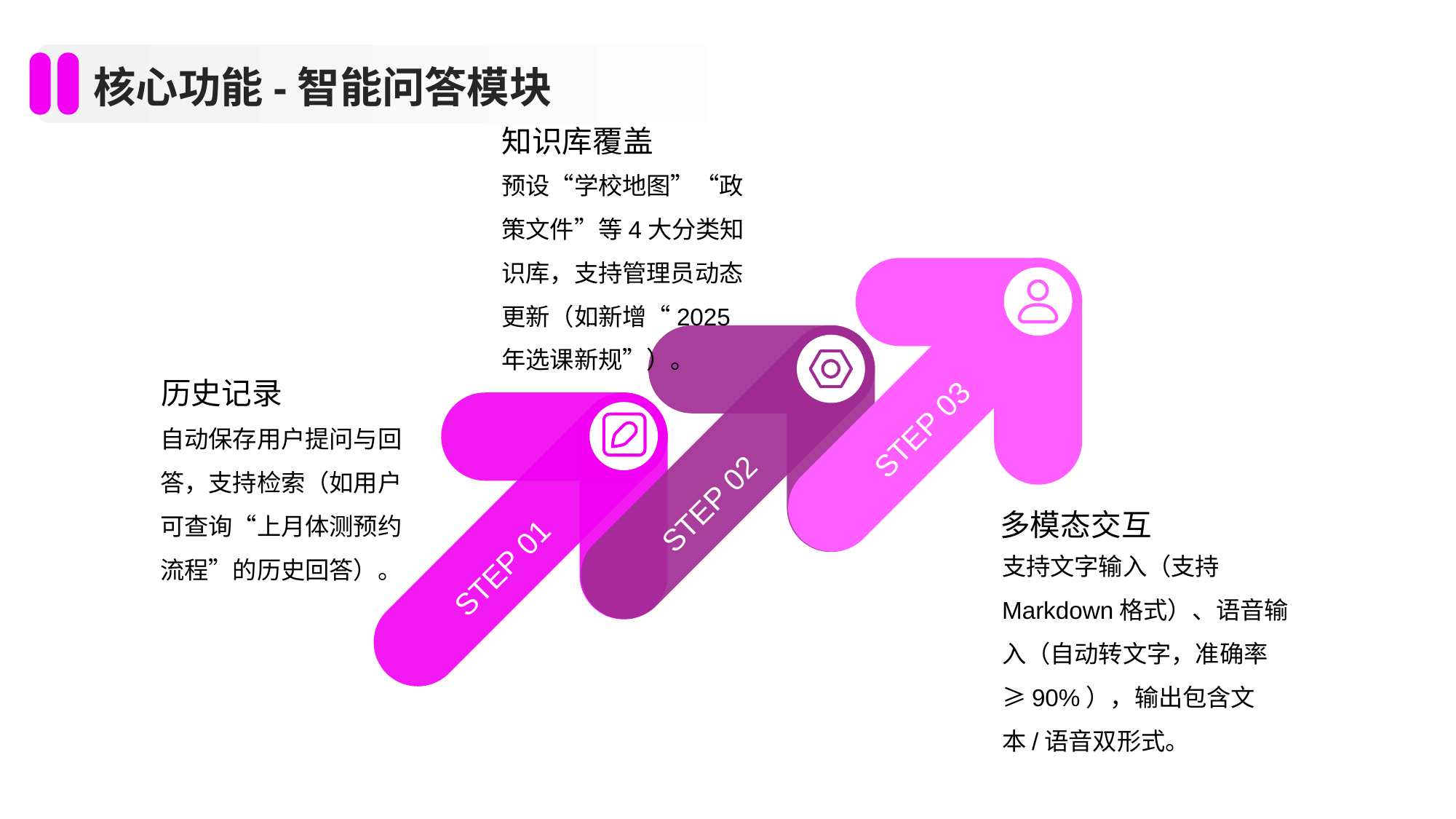

核心功能-智能问答模块
知识库覆盖
预设“学校地图”“政策文件”等4大分类知识库，支持管理员动态更新（如新增“2025年选课新规”）。

历史记录

STEP 03
自动保存用户提问与回答，支持检索（如用户可查询“上月体测预约流程”的历史回答）。

STEP 02
多模态交互

支持文字输入（支持Markdown格式）、语音输入（自动转文字，准确率≥90%），输出包含文本/语音双形式。
STEP 01